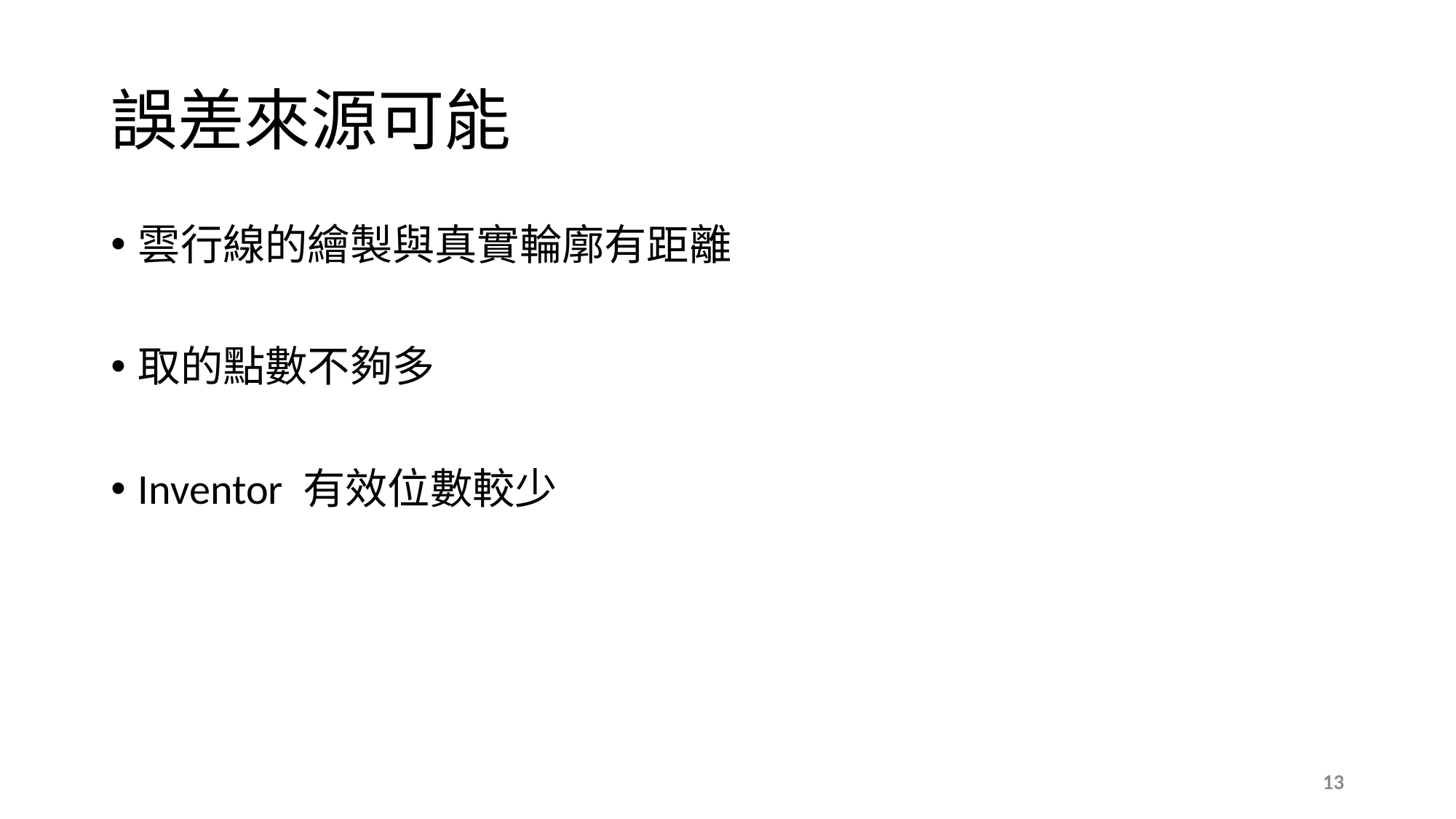

# 誤差來源可能
雲行線的繪製與真實輪廓有距離

取的點數不夠多

Inventor 有效位數較少
13